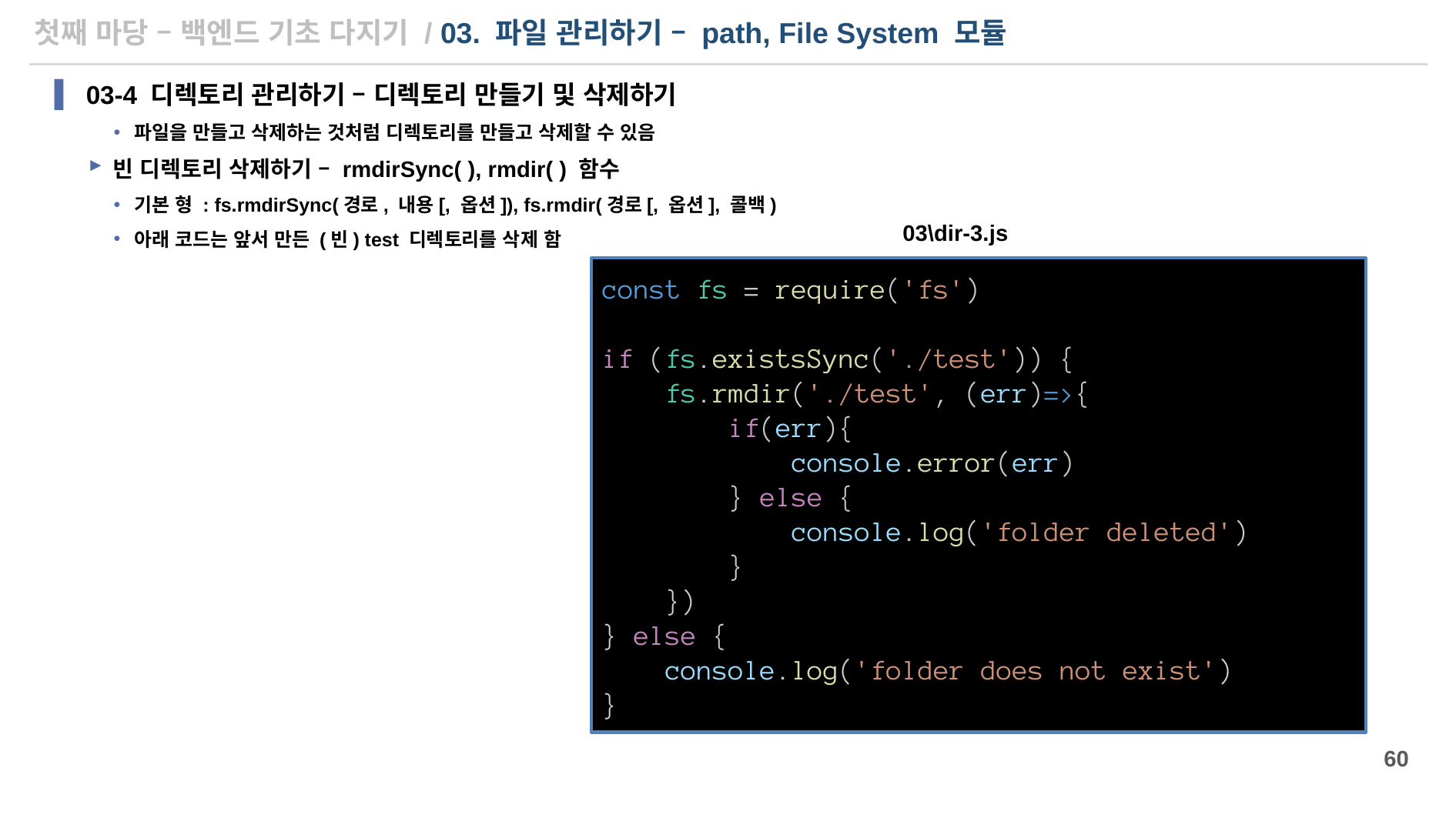

# 첫째 마당 – 백엔드 기초 다지기 / 03. 파일 관리하기 – path, File System 모듈
03-4 디렉토리 관리하기 – 디렉토리 만들기 및 삭제하기
파일을 만들고 삭제하는 것처럼 디렉토리를 만들고 삭제할 수 있음
빈 디렉토리 삭제하기 – rmdirSync( ), rmdir( ) 함수
기본 형 : fs.rmdirSync(경로, 내용[, 옵션]), fs.rmdir(경로[, 옵션], 콜백)
아래 코드는 앞서 만든 (빈) test 디렉토리를 삭제 함

03\dir-3.js
const fs = require('fs')
if (fs.existsSync('./test')) {
    fs.rmdir('./test', (err)=>{
        if(err){
            console.error(err)
        } else {
            console.log('folder deleted')
        }
    })
} else {
    console.log('folder does not exist')
}
60